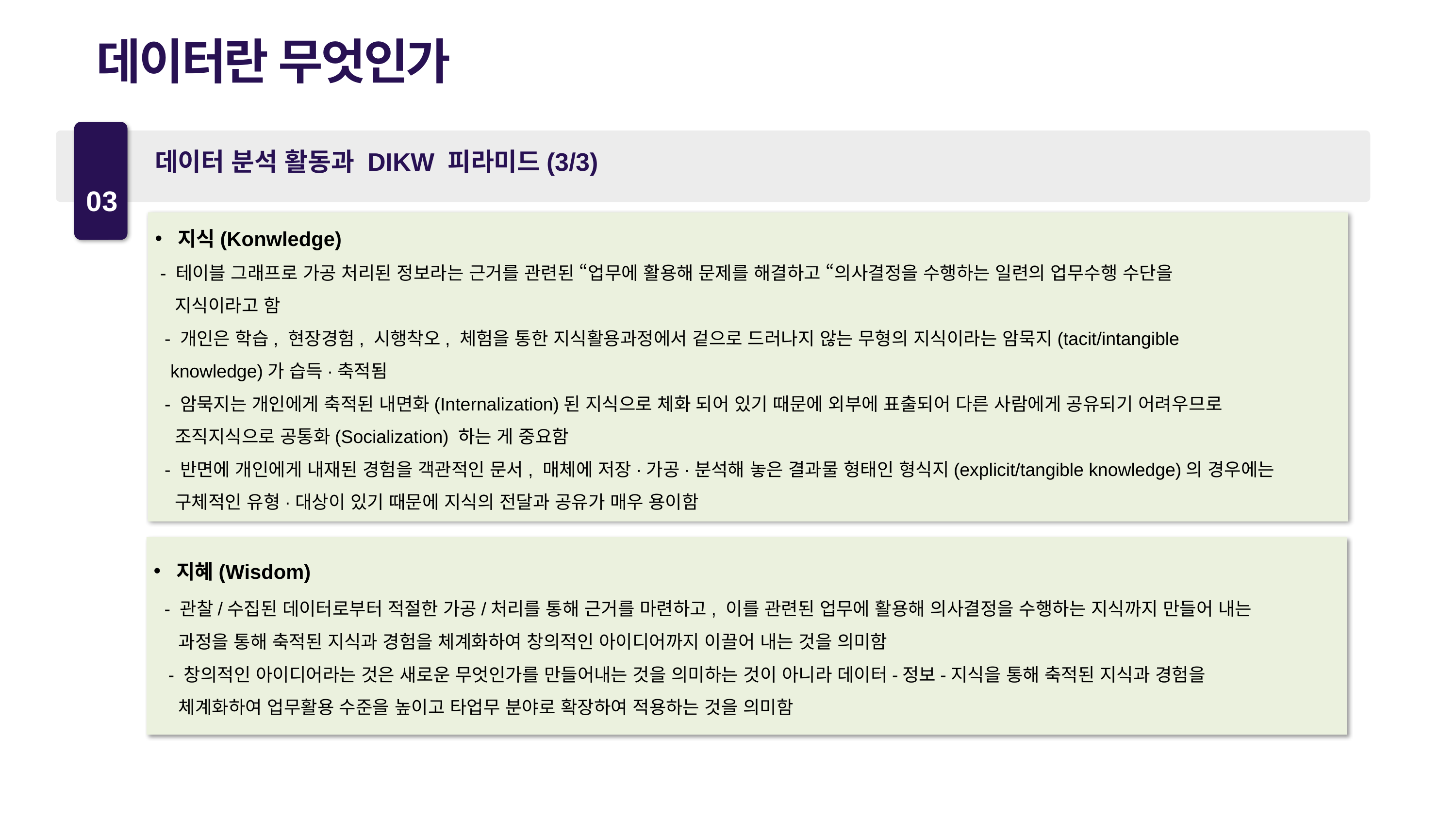

데이터란 무엇인가

03
데이터 분석 활동과 DIKW 피라미드(3/3)
지식(Konwledge)
 - 테이블 그래프로 가공 처리된 정보라는 근거를 관련된 “업무에 활용해 문제를 해결하고 “의사결정을 수행하는 일련의 업무수행 수단을
   지식이라고 함
 - 개인은 학습, 현장경험, 시행착오, 체험을 통한 지식활용과정에서 겉으로 드러나지 않는 무형의 지식이라는 암묵지(tacit/intangible
   knowledge)가 습득·축적됨
 - 암묵지는 개인에게 축적된 내면화(Internalization)된 지식으로 체화 되어 있기 때문에 외부에 표출되어 다른 사람에게 공유되기 어려우므로
   조직지식으로 공통화(Socialization) 하는 게 중요함
 - 반면에 개인에게 내재된 경험을 객관적인 문서, 매체에 저장·가공·분석해 놓은 결과물 형태인 형식지(explicit/tangible knowledge)의 경우에는
   구체적인 유형·대상이 있기 때문에 지식의 전달과 공유가 매우 용이함
지혜(Wisdom)
  - 관찰/수집된 데이터로부터 적절한 가공/처리를 통해 근거를 마련하고, 이를 관련된 업무에 활용해 의사결정을 수행하는 지식까지 만들어 내는
    과정을 통해 축적된 지식과 경험을 체계화하여 창의적인 아이디어까지 이끌어 내는 것을 의미함
  - 창의적인 아이디어라는 것은 새로운 무엇인가를 만들어내는 것을 의미하는 것이 아니라 데이터-정보-지식을 통해 축적된 지식과 경험을
    체계화하여 업무활용 수준을 높이고 타업무 분야로 확장하여 적용하는 것을 의미함